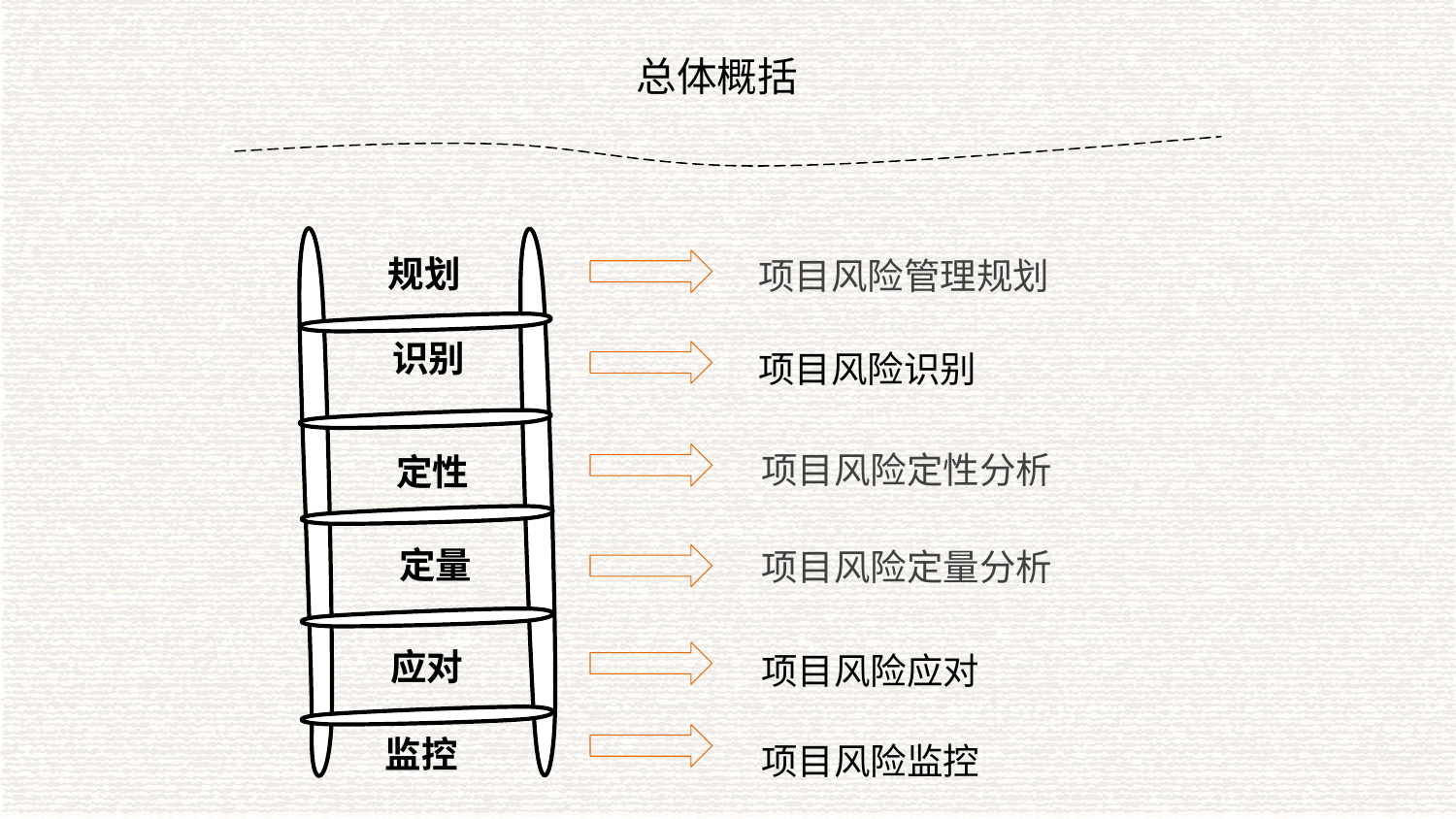

总体概括

项目风险管理规划

规划

项目风险识别
识别

项目风险定性分析
定性

项目风险定量分析
定量

项目风险应对
应对

项目风险监控
监控